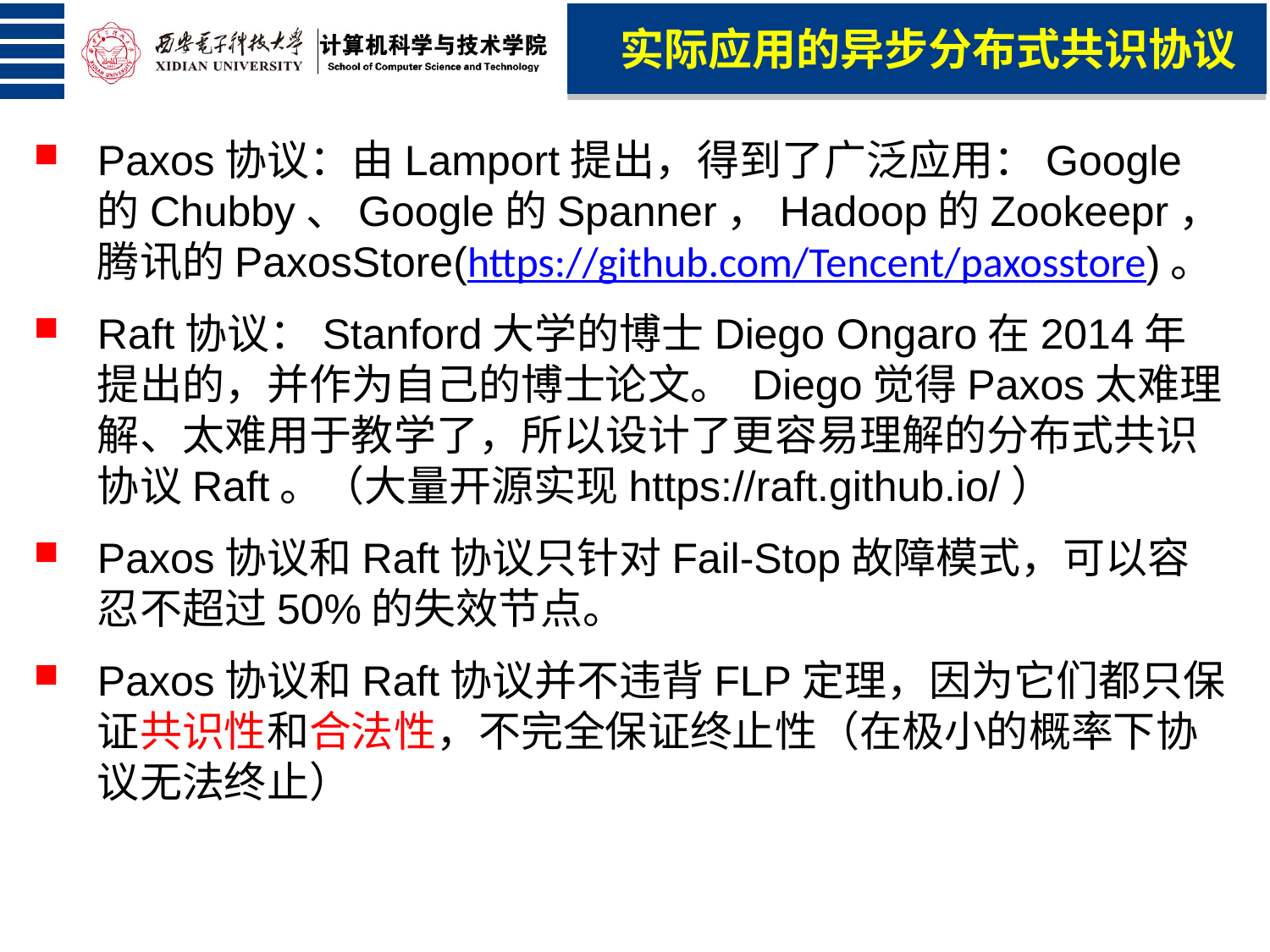

实际应用的异步分布式共识协议
Paxos协议：由Lamport提出，得到了广泛应用：Google的Chubby、Google的Spanner，Hadoop的Zookeepr，腾讯的PaxosStore(https://github.com/Tencent/paxosstore)。
Raft协议：Stanford大学的博士Diego Ongaro在2014年提出的，并作为自己的博士论文。 Diego觉得Paxos太难理解、太难用于教学了，所以设计了更容易理解的分布式共识协议Raft。（大量开源实现https://raft.github.io/）
Paxos协议和Raft协议只针对Fail-Stop故障模式，可以容忍不超过50%的失效节点。
Paxos协议和Raft协议并不违背FLP定理，因为它们都只保证共识性和合法性，不完全保证终止性（在极小的概率下协议无法终止）